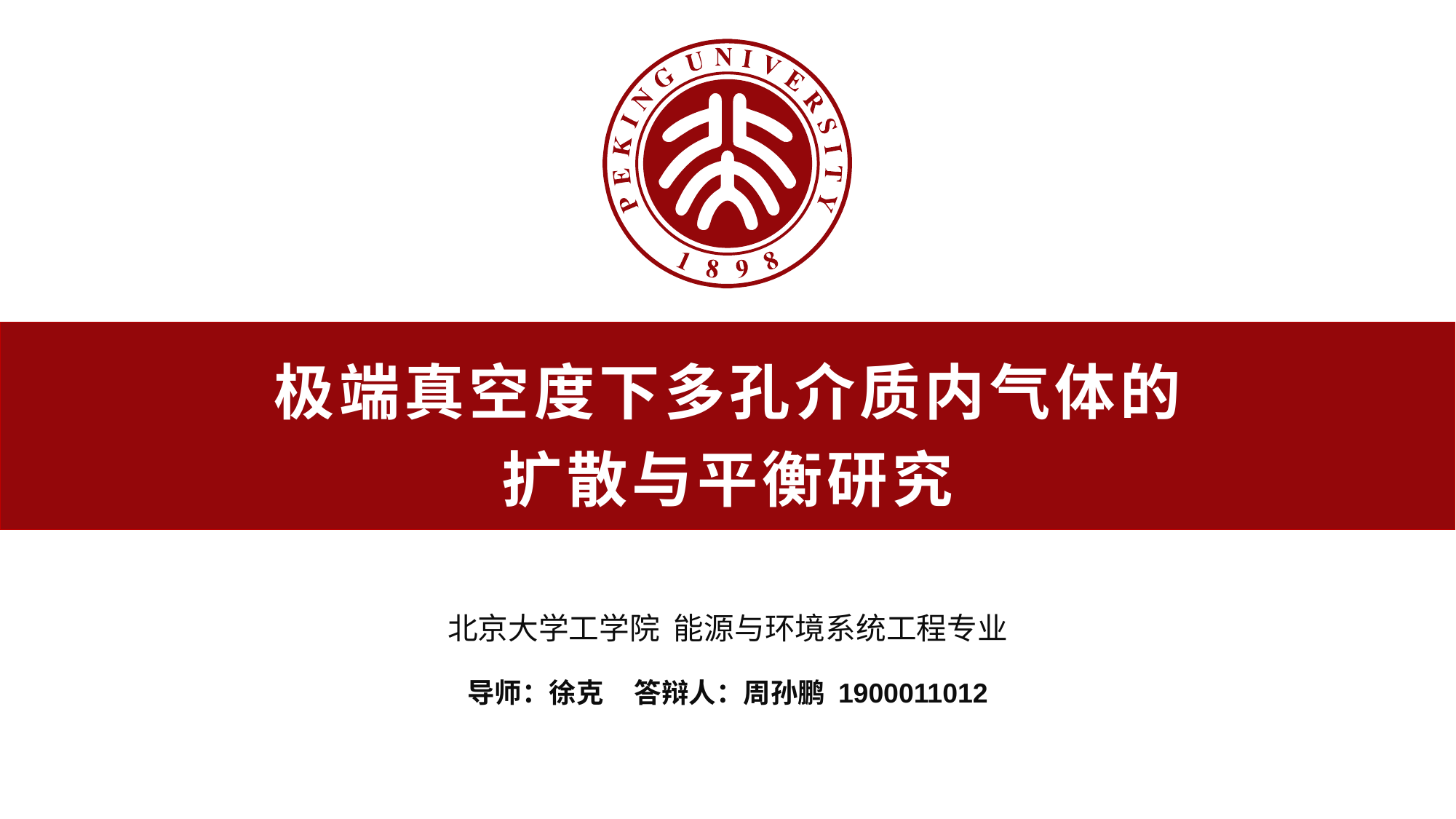

极端真空度下多孔介质内气体的
扩散与平衡研究
北京大学工学院  能源与环境系统工程专业
导师：徐克     答辩人：周孙鹏 1900011012